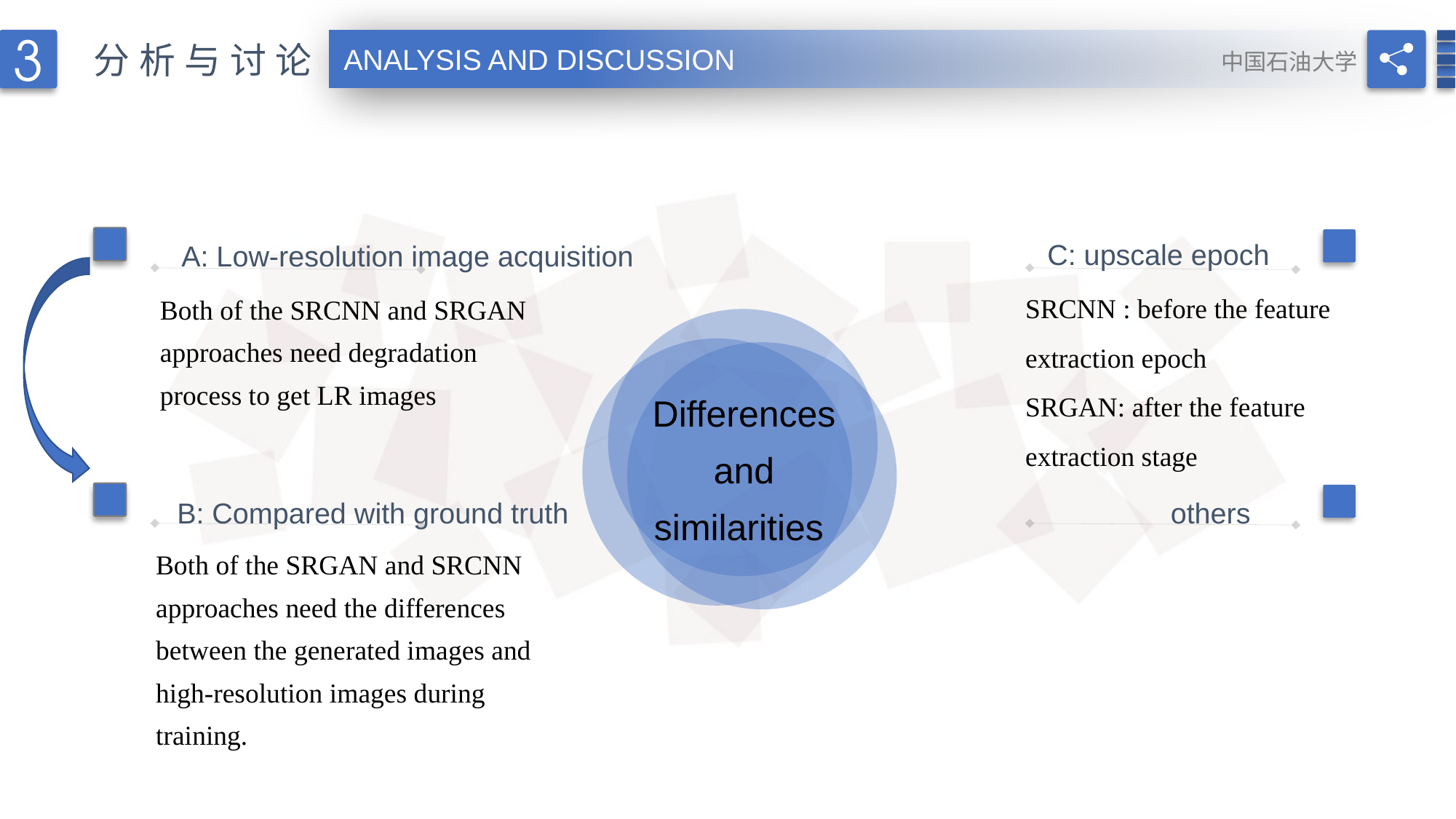

3

分析与讨论
ANALYSIS AND DISCUSSION
中国石油大学
C: upscale epoch
A: Low-resolution image acquisition

SRCNN : before the feature
extraction epoch
SRGAN: after the feature
extraction stage
Both of the SRCNN and SRGAN approaches need degradation process to get LR images

Differences and similarities
B: Compared with ground truth
others

Both of the SRGAN and SRCNN approaches need the differences between the generated images and high-resolution images during training.